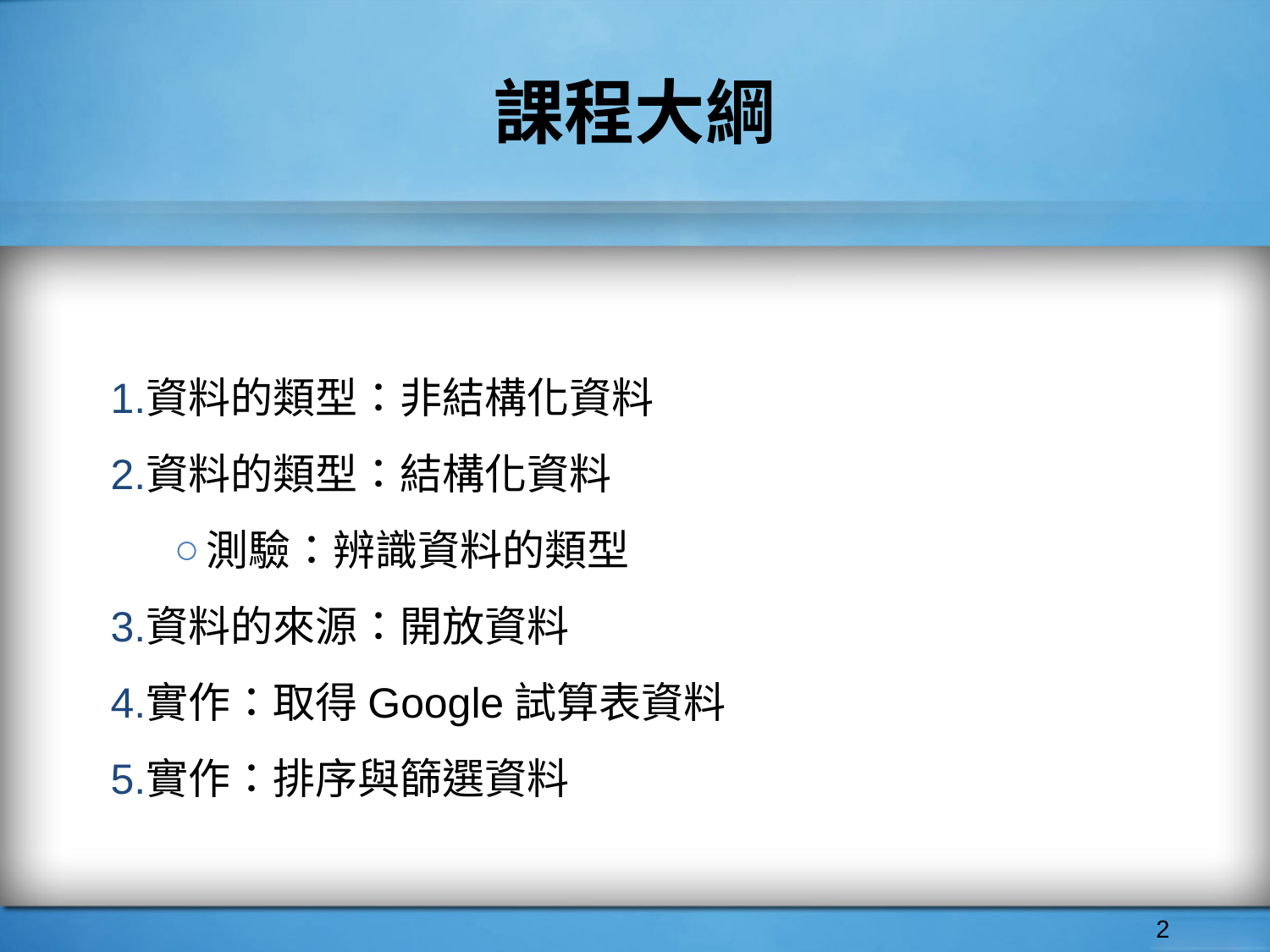

# 課程大綱
資料的類型：非結構化資料
資料的類型：結構化資料
測驗：辨識資料的類型
資料的來源：開放資料
實作：取得Google試算表資料
實作：排序與篩選資料
2